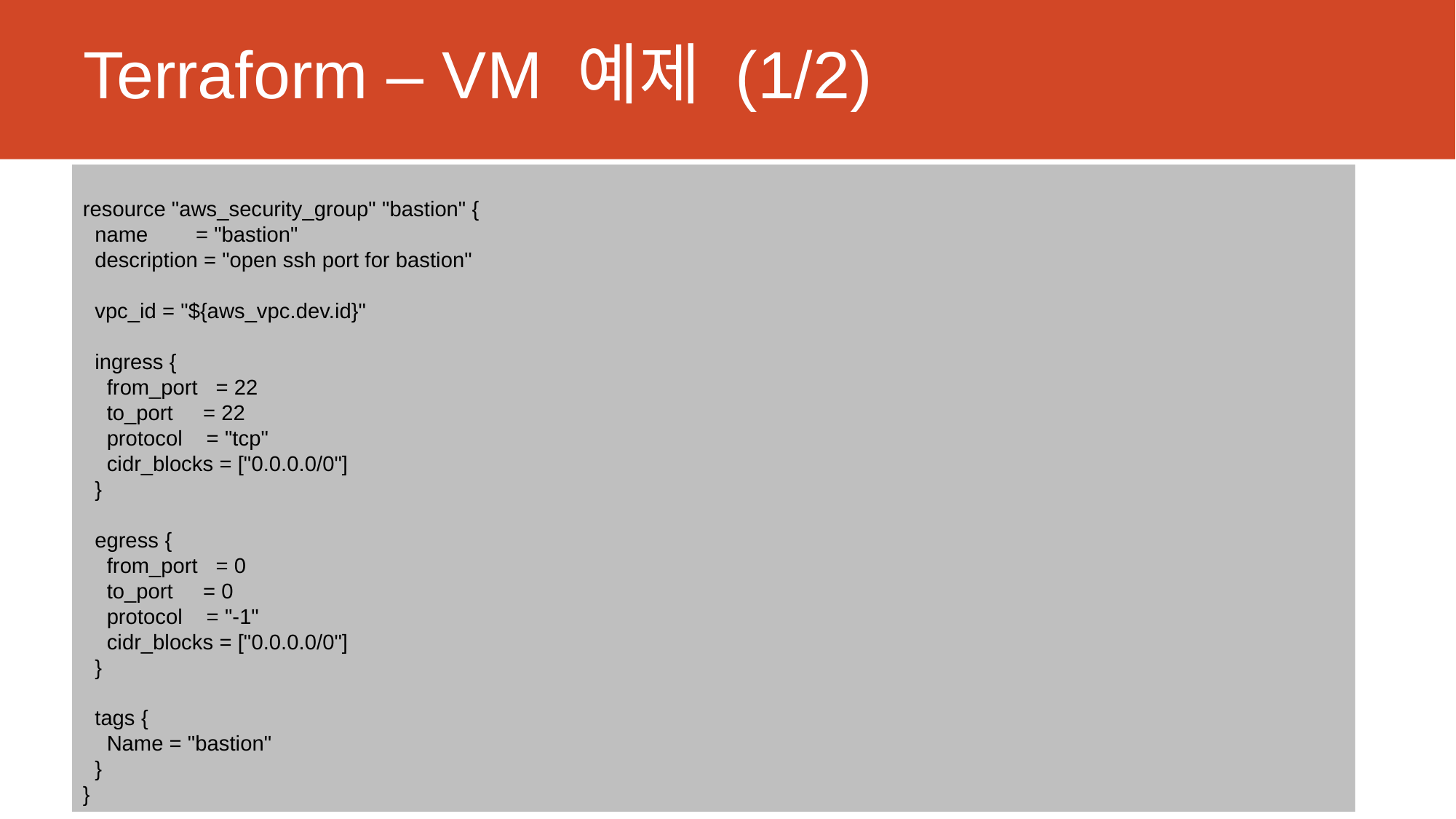

# Terraform – VM 예제 (1/2)

resource "aws_security_group" "bastion" {
  name        = "bastion"
  description = "open ssh port for bastion"

  vpc_id = "${aws_vpc.dev.id}"

  ingress {
    from_port   = 22
    to_port     = 22
    protocol    = "tcp"
    cidr_blocks = ["0.0.0.0/0"]
  }

  egress {
    from_port   = 0
    to_port     = 0
    protocol    = "-1"
    cidr_blocks = ["0.0.0.0/0"]
  }

  tags {
    Name = "bastion"
  }
}